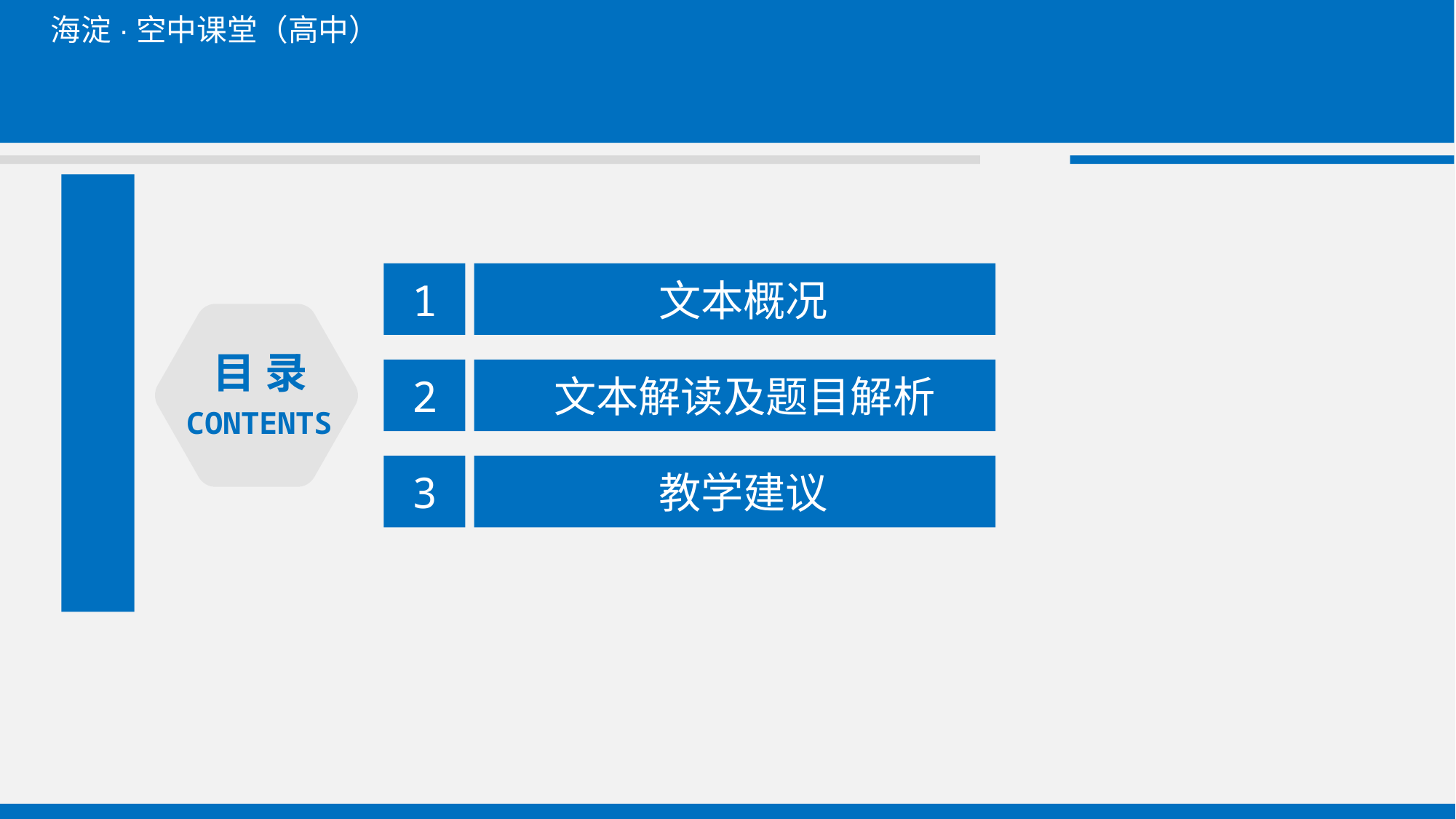

1
 文本概况
2
 文本解读及题目解析
 教学建议
3

目 录
CONTENTS